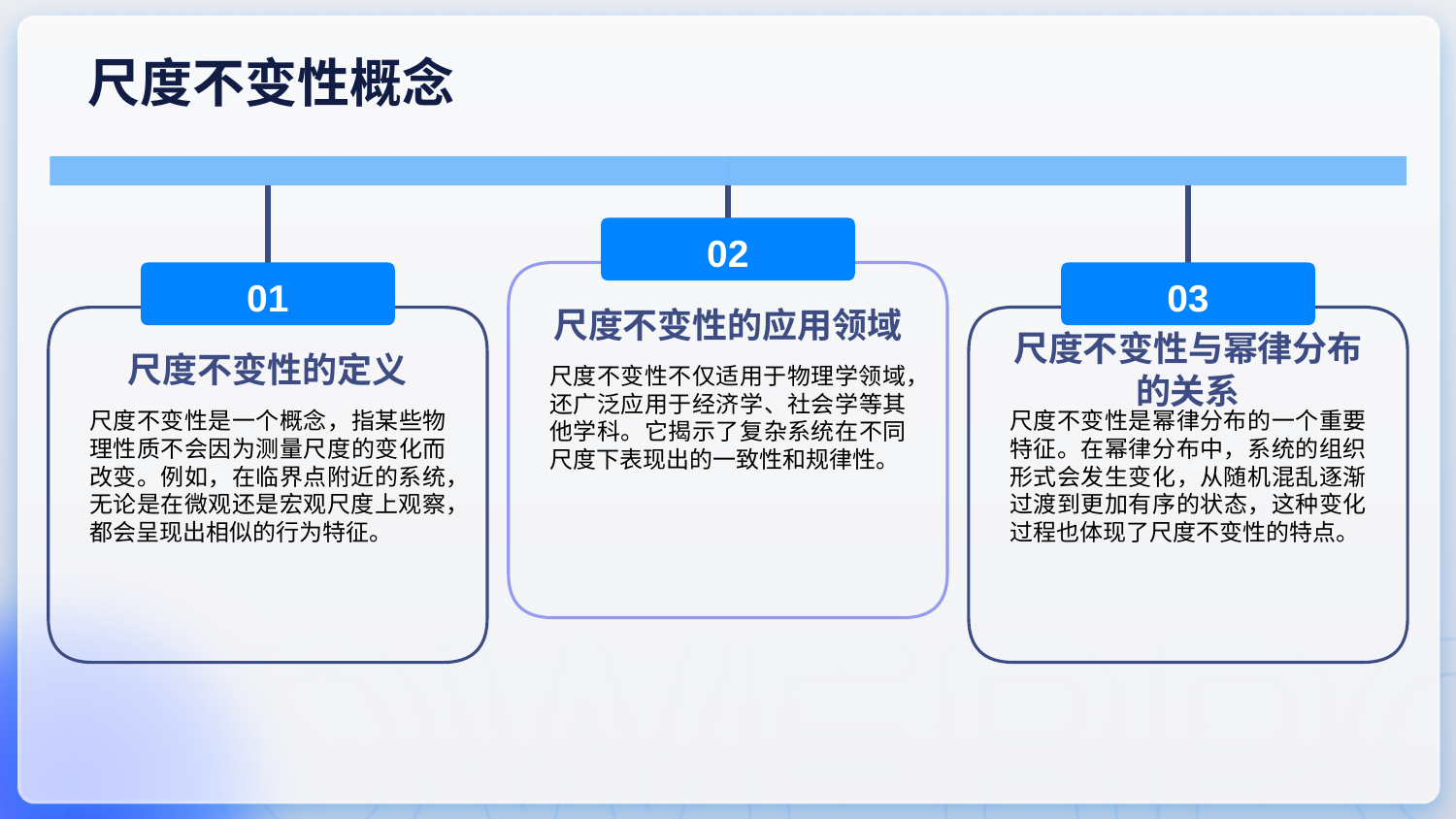

尺度不变性概念

02

01
03

尺度不变性的应用领域

尺度不变性的定义
尺度不变性与幂律分布的关系
尺度不变性不仅适用于物理学领域，还广泛应用于经济学、社会学等其他学科。它揭示了复杂系统在不同尺度下表现出的一致性和规律性。
尺度不变性是一个概念，指某些物理性质不会因为测量尺度的变化而改变。例如，在临界点附近的系统，无论是在微观还是宏观尺度上观察，都会呈现出相似的行为特征。
尺度不变性是幂律分布的一个重要特征。在幂律分布中，系统的组织形式会发生变化，从随机混乱逐渐过渡到更加有序的状态，这种变化过程也体现了尺度不变性的特点。